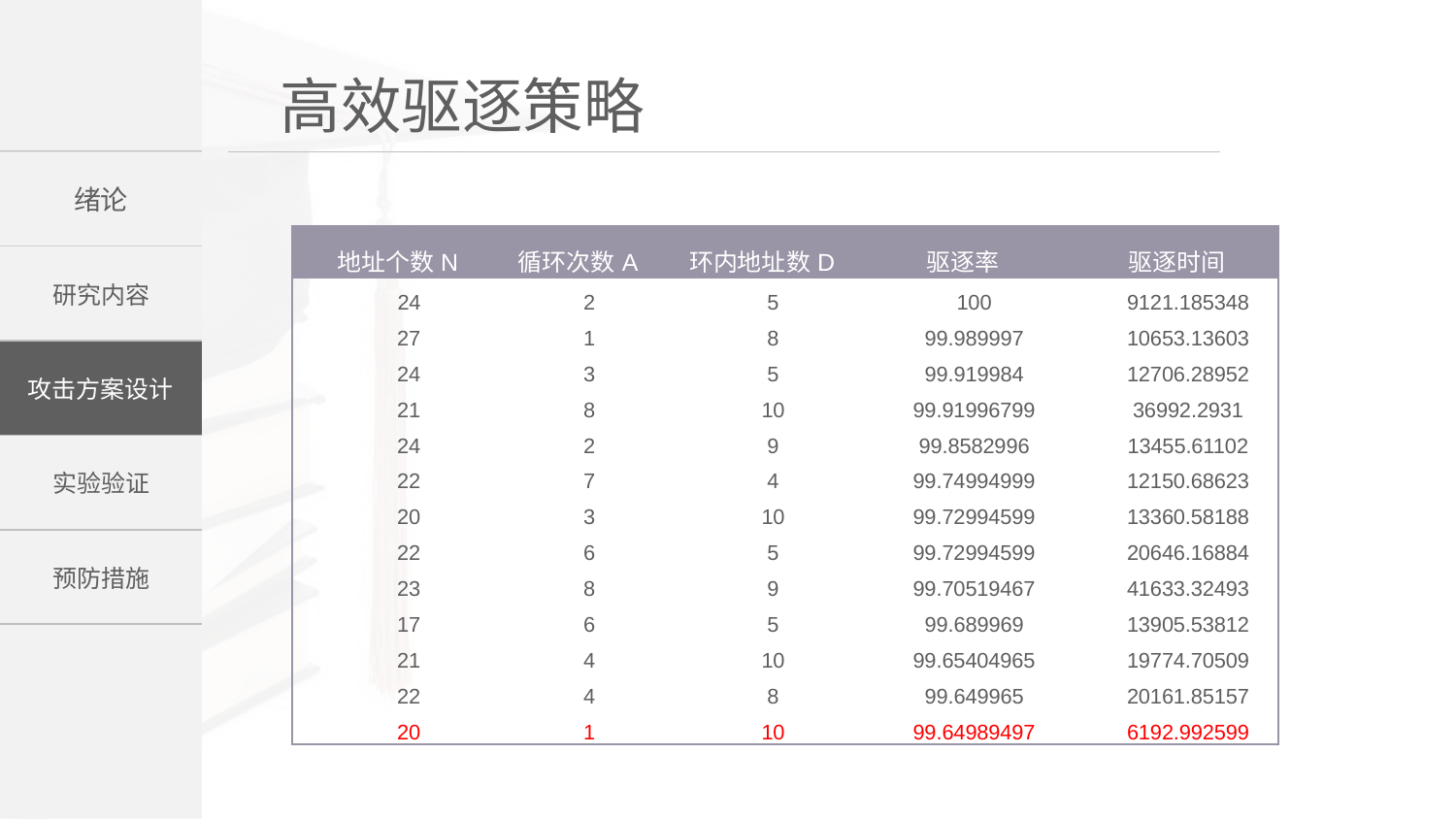

| 地址个数N | 循环次数A | 环内地址数D | 驱逐率 | 驱逐时间 |
| --- | --- | --- | --- | --- |
| 24 | 2 | 5 | 100 | 9121.185348 |
| 27 | 1 | 8 | 99.989997 | 10653.13603 |
| 24 | 3 | 5 | 99.919984 | 12706.28952 |
| 21 | 8 | 10 | 99.91996799 | 36992.2931 |
| 24 | 2 | 9 | 99.8582996 | 13455.61102 |
| 22 | 7 | 4 | 99.74994999 | 12150.68623 |
| 20 | 3 | 10 | 99.72994599 | 13360.58188 |
| 22 | 6 | 5 | 99.72994599 | 20646.16884 |
| 23 | 8 | 9 | 99.70519467 | 41633.32493 |
| 17 | 6 | 5 | 99.689969 | 13905.53812 |
| 21 | 4 | 10 | 99.65404965 | 19774.70509 |
| 22 | 4 | 8 | 99.649965 | 20161.85157 |
| 20 | 1 | 10 | 99.64989497 | 6192.992599 |